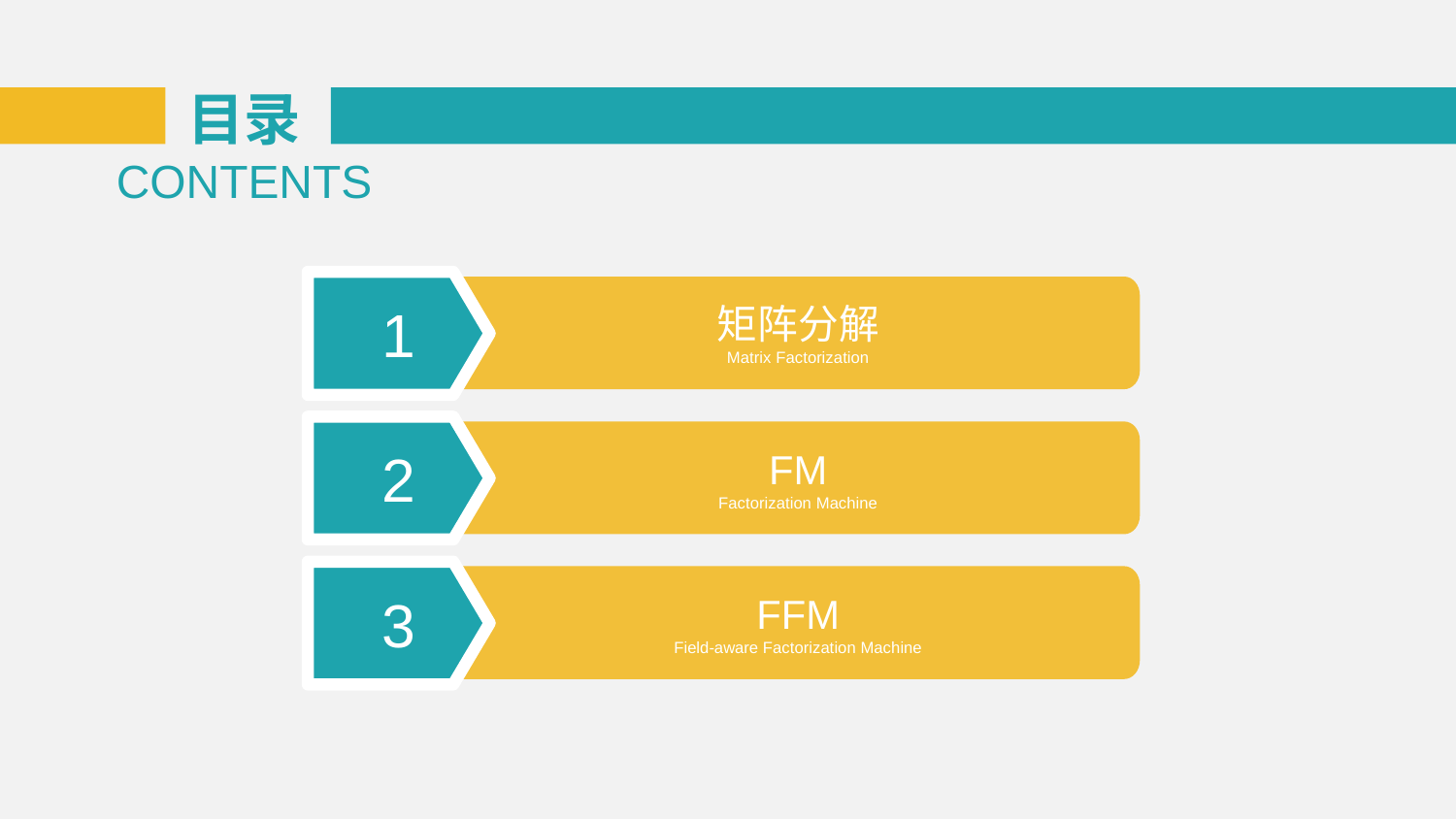

目录

CONTENTS
1
矩阵分解
Matrix Factorization
2
FM
Factorization Machine
3
FFM
Field-aware Factorization Machine